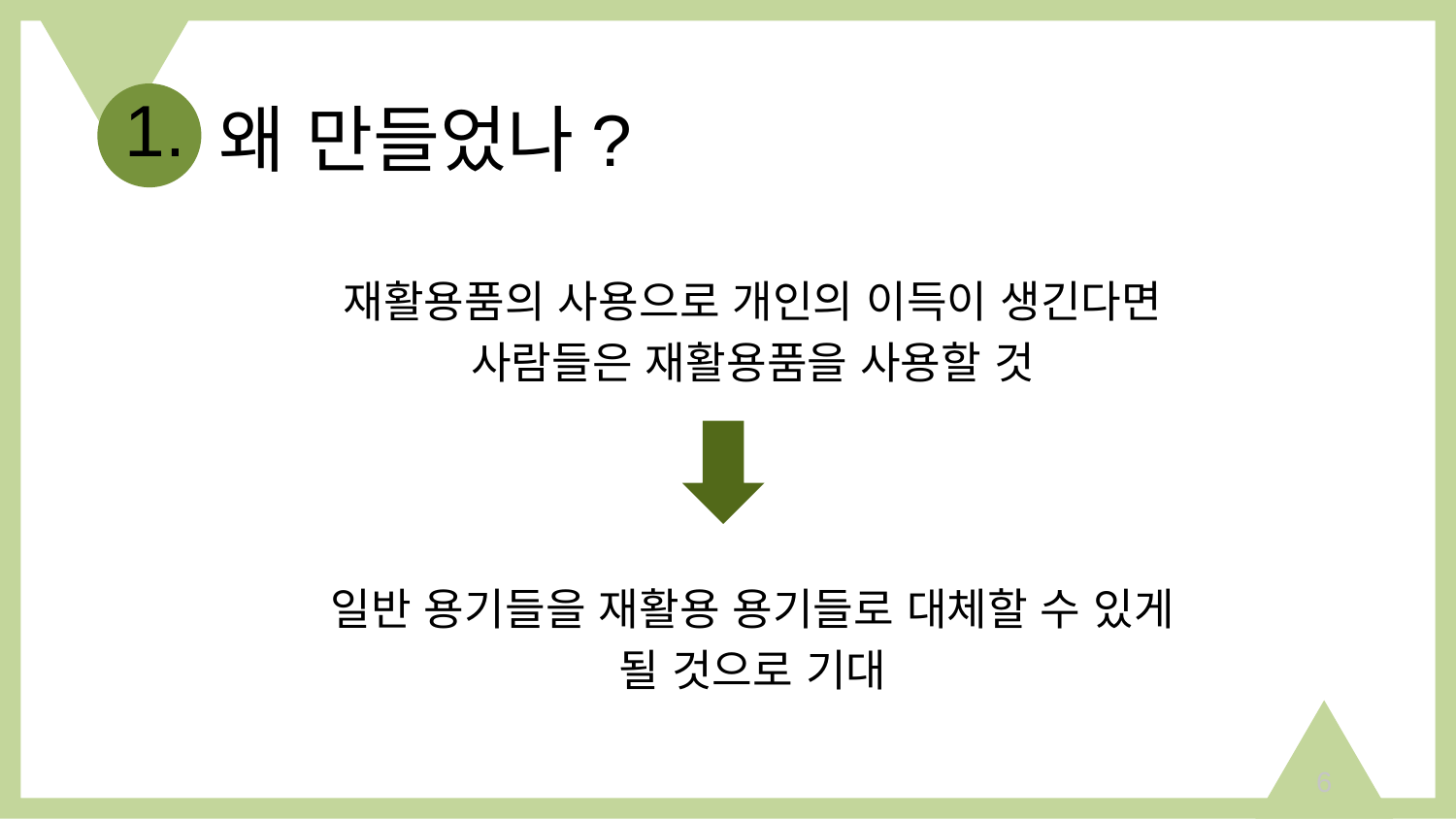

1.
# 왜 만들었나?
재활용품의 사용으로 개인의 이득이 생긴다면
사람들은 재활용품을 사용할 것

일반 용기들을 재활용 용기들로 대체할 수 있게
될 것으로 기대

6